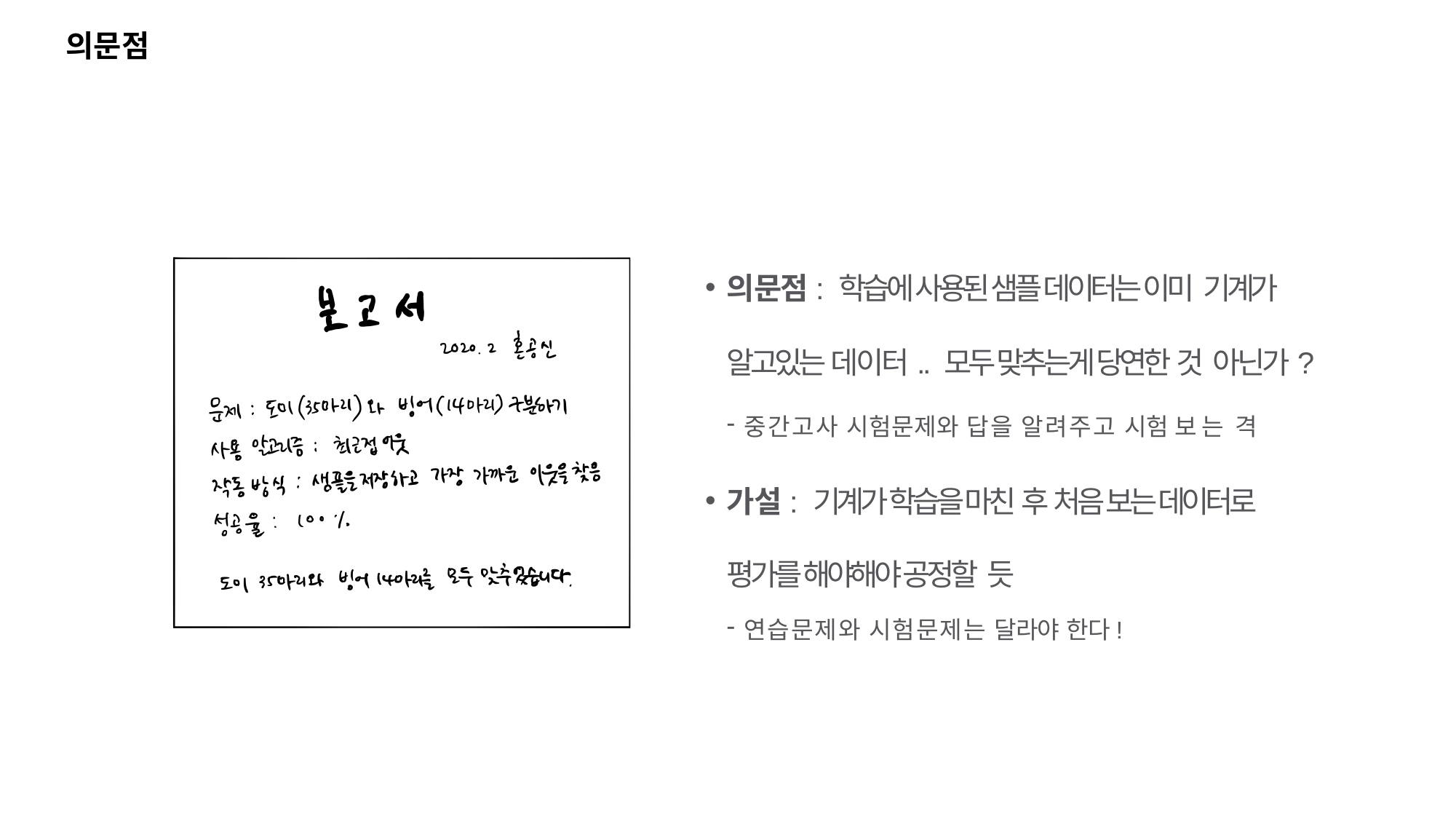

의문점

의문점: 학습에 사용된 샘플 데이터는 이미 기계가

알고있는 데이터.. 모두 맞추는게 당연한 것 아닌가?
중간고사 시험문제와 답을 알려주고 시험 보는 격
가설: 기계가 학습을 마친 후 처음 보는 데이터로  평가를 해야해야 공정할 듯
연습문제와 시험문제는 달라야 한다!